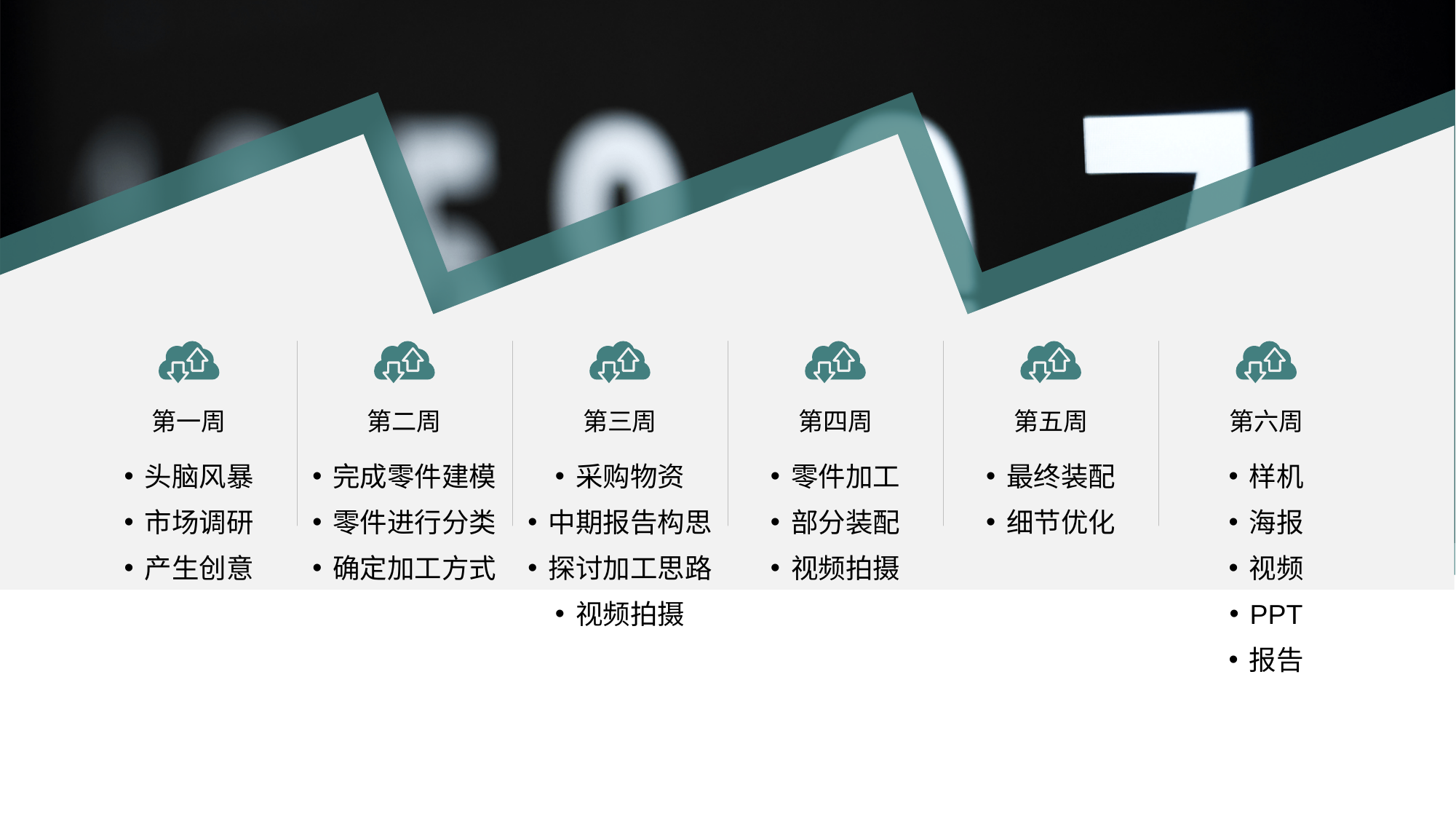

#

第一周
第二周
第三周
第四周
第五周
第六周
头脑风暴
市场调研
产生创意
完成零件建模
零件进行分类
确定加工方式
采购物资
中期报告构思
探讨加工思路
视频拍摄
零件加工
部分装配
视频拍摄
最终装配
细节优化
样机
海报
视频
PPT
报告